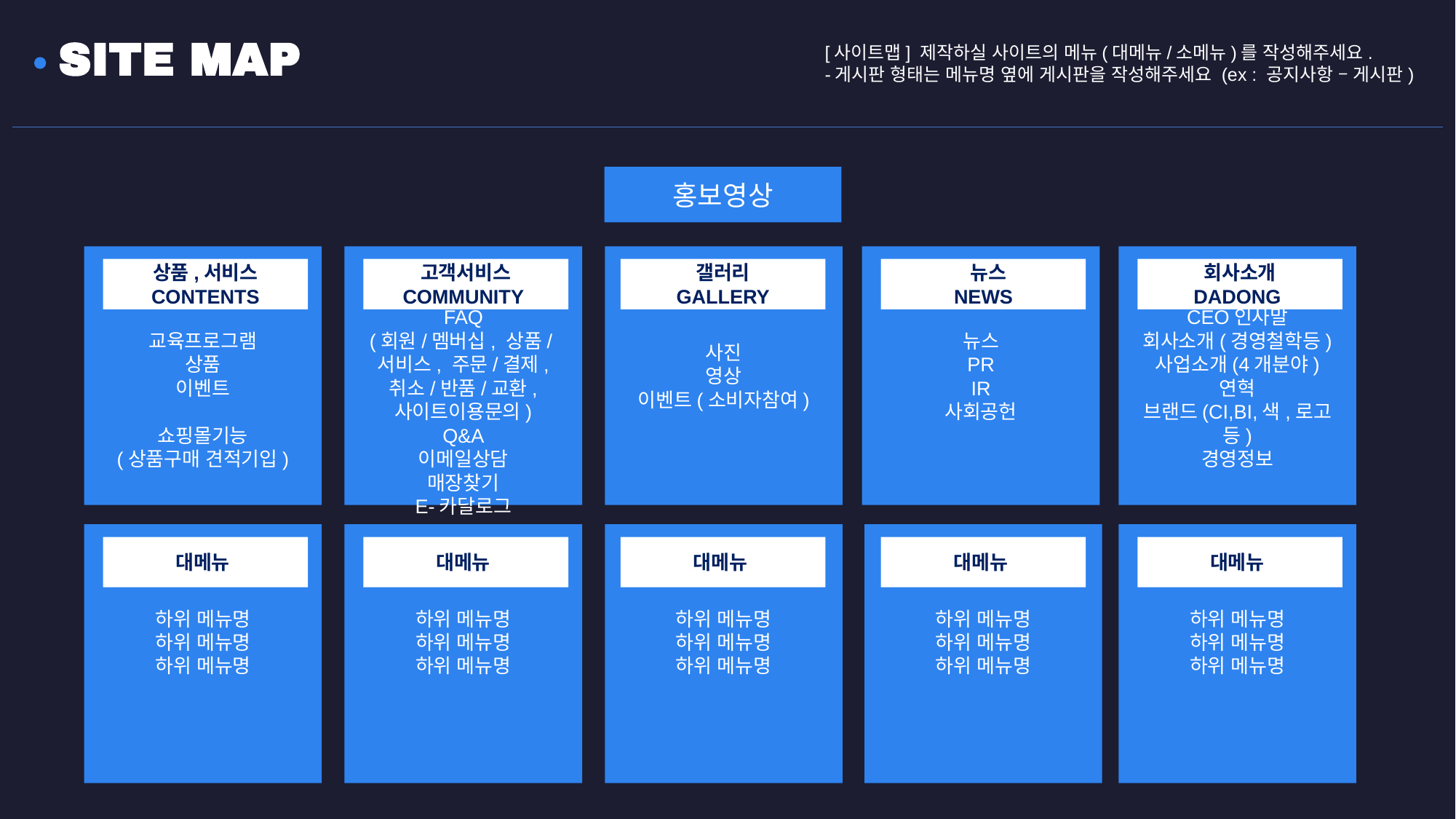

SITE MAP
[사이트맵] 제작하실 사이트의 메뉴(대메뉴/소메뉴)를 작성해주세요.
-게시판 형태는 메뉴명 옆에 게시판을 작성해주세요 (ex : 공지사항 – 게시판)

홍보영상

교육프로그램
상품
이벤트

쇼핑몰기능
(상품구매 견적기입)

FAQ
(회원/멤버십, 상품/서비스, 주문/결제, 취소/반품/교환, 사이트이용문의)
Q&A
이메일상담
매장찾기
E-카달로그

사진
영상
이벤트(소비자참여)

뉴스
PR
IR
사회공헌

CEO인사말
회사소개(경영철학등)
사업소개(4개분야)
연혁
브랜드(CI,BI,색,로고 등)
경영정보
상품,서비스
CONTENTS
고객서비스
COMMUNITY
갤러리
GALLERY
 뉴스
NEWS
회사소개
DADONG
하위 메뉴명
하위 메뉴명
하위 메뉴명

하위 메뉴명
하위 메뉴명
하위 메뉴명

하위 메뉴명
하위 메뉴명
하위 메뉴명

하위 메뉴명
하위 메뉴명
하위 메뉴명

하위 메뉴명
하위 메뉴명
하위 메뉴명

대메뉴
대메뉴
대메뉴
대메뉴
대메뉴